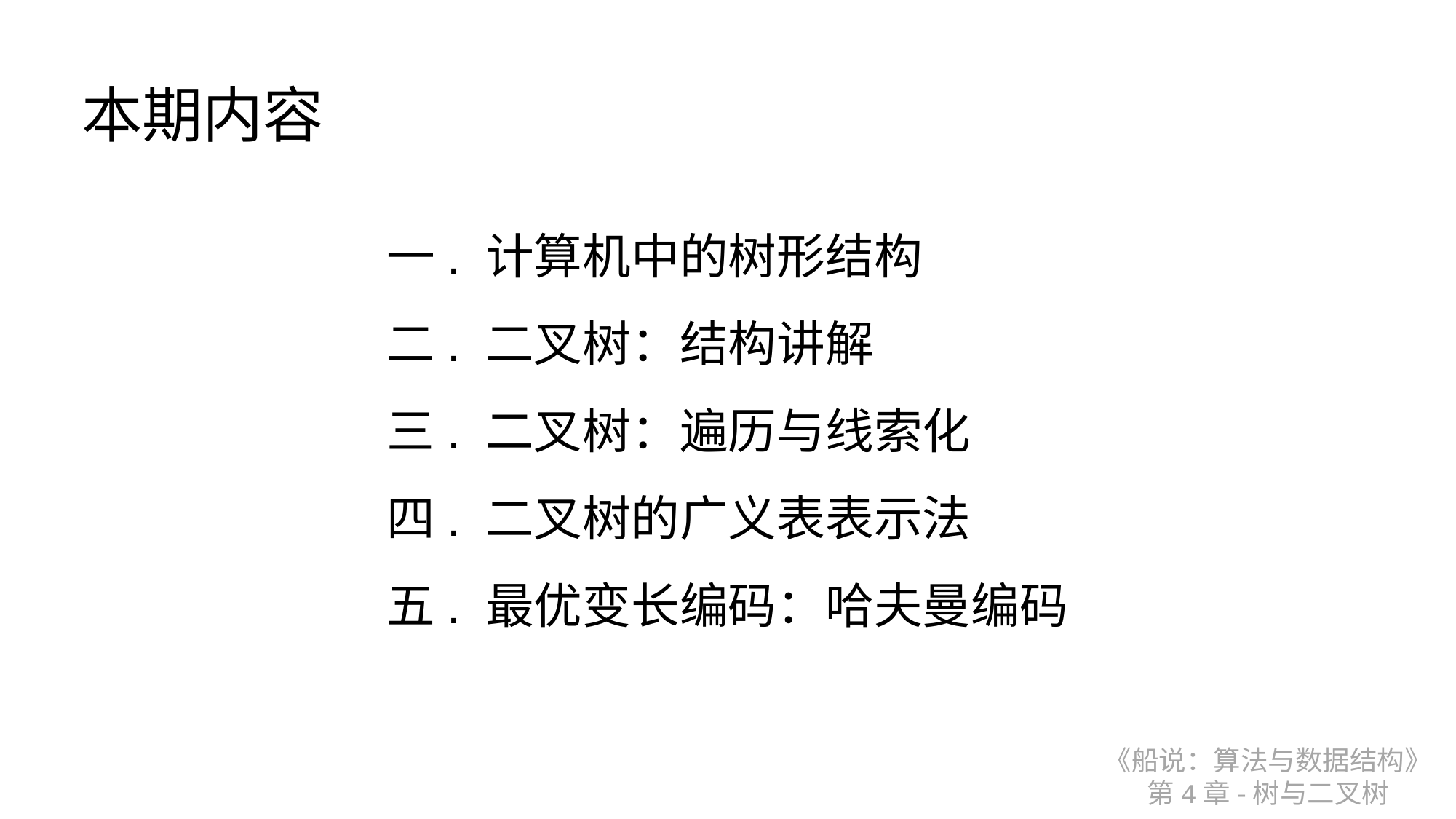

本期内容
一. 计算机中的树形结构
二. 二叉树：结构讲解
三. 二叉树：遍历与线索化
四. 二叉树的广义表表示法
五. 最优变长编码：哈夫曼编码